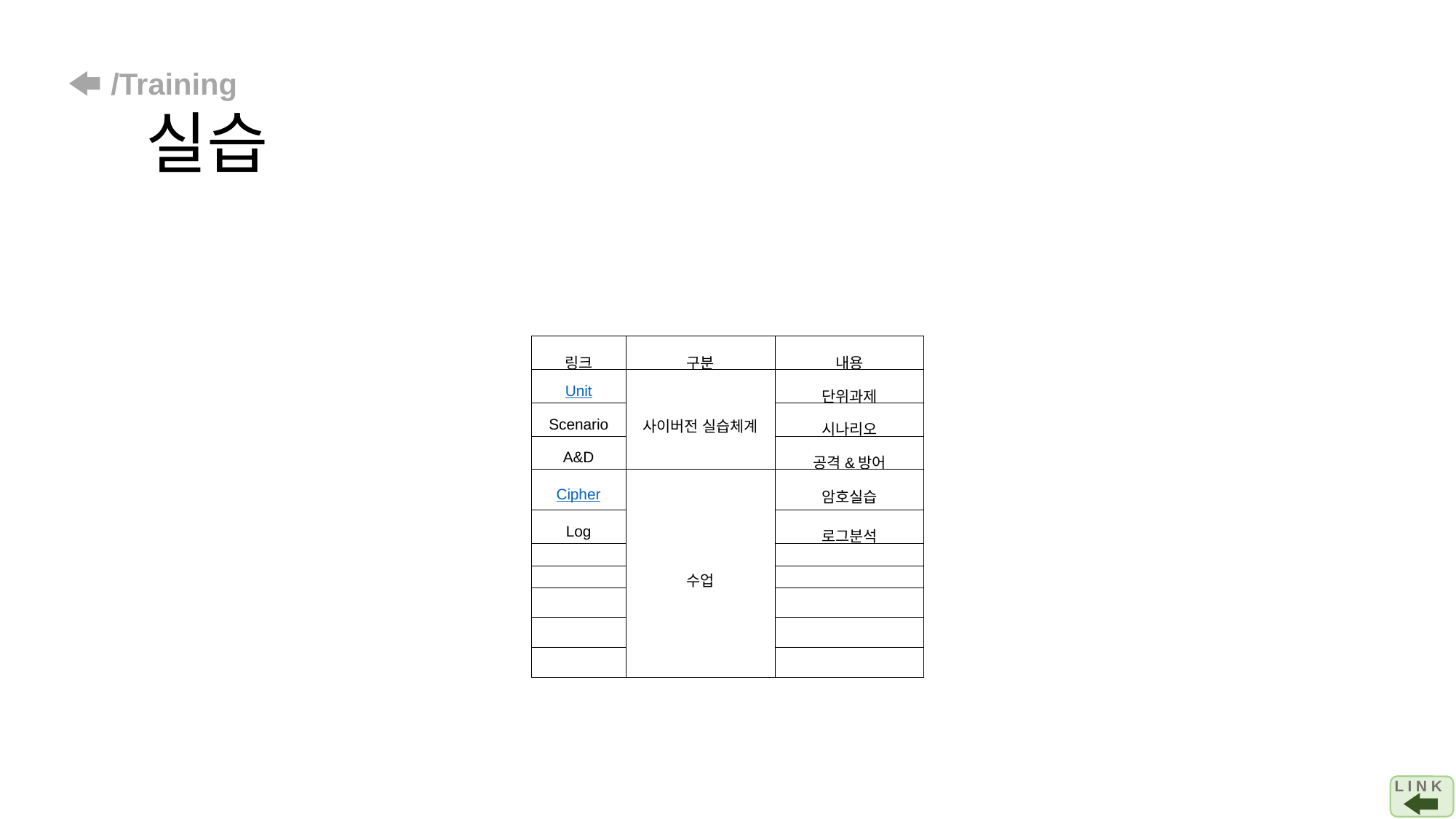

# /Training 실습

| 링크 | 구분 | 내용 |
| --- | --- | --- |
| Unit | 사이버전 실습체계 | 단위과제 |
| Scenario | 시나리오 | 시나리오 |
| A&D | 공격&방어 | 공격&방어 |
| Cipher | 수업 | 암호실습 |
| Log |  | 로그분석 |
|  |  |  |
|  |  |  |
|  |  |  |
|  |  |  |
|  |  |  |
L I N K